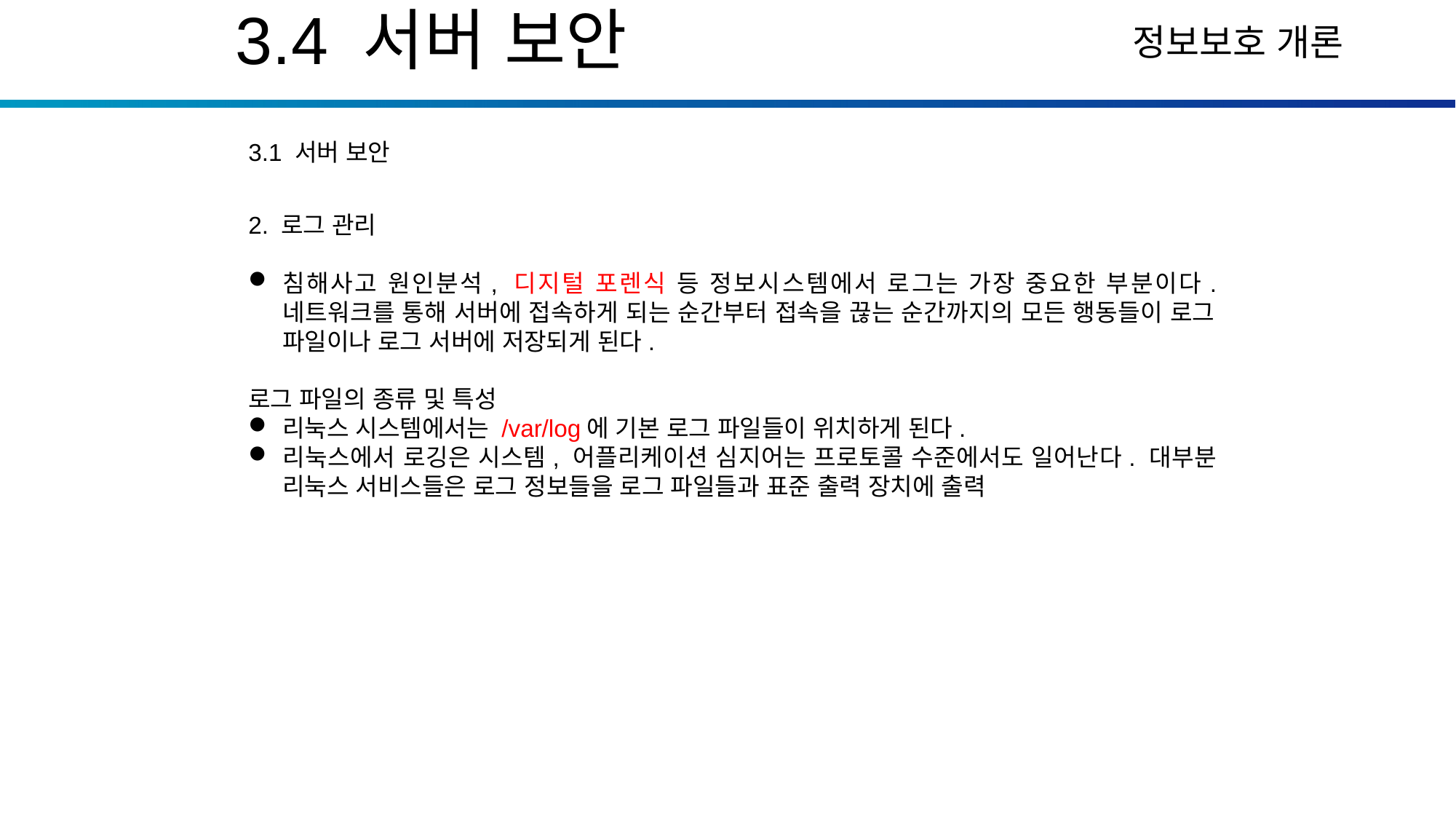

3.4 서버 보안
3.1 서버 보안

2. 로그 관리

침해사고 원인분석, 디지털 포렌식 등 정보시스템에서 로그는 가장 중요한 부분이다. 네트워크를 통해 서버에 접속하게 되는 순간부터 접속을 끊는 순간까지의 모든 행동들이 로그 파일이나 로그 서버에 저장되게 된다.

로그 파일의 종류 및 특성
리눅스 시스템에서는 /var/log에 기본 로그 파일들이 위치하게 된다.
리눅스에서 로깅은 시스템, 어플리케이션 심지어는 프로토콜 수준에서도 일어난다. 대부분 리눅스 서비스들은 로그 정보들을 로그 파일들과 표준 출력 장치에 출력